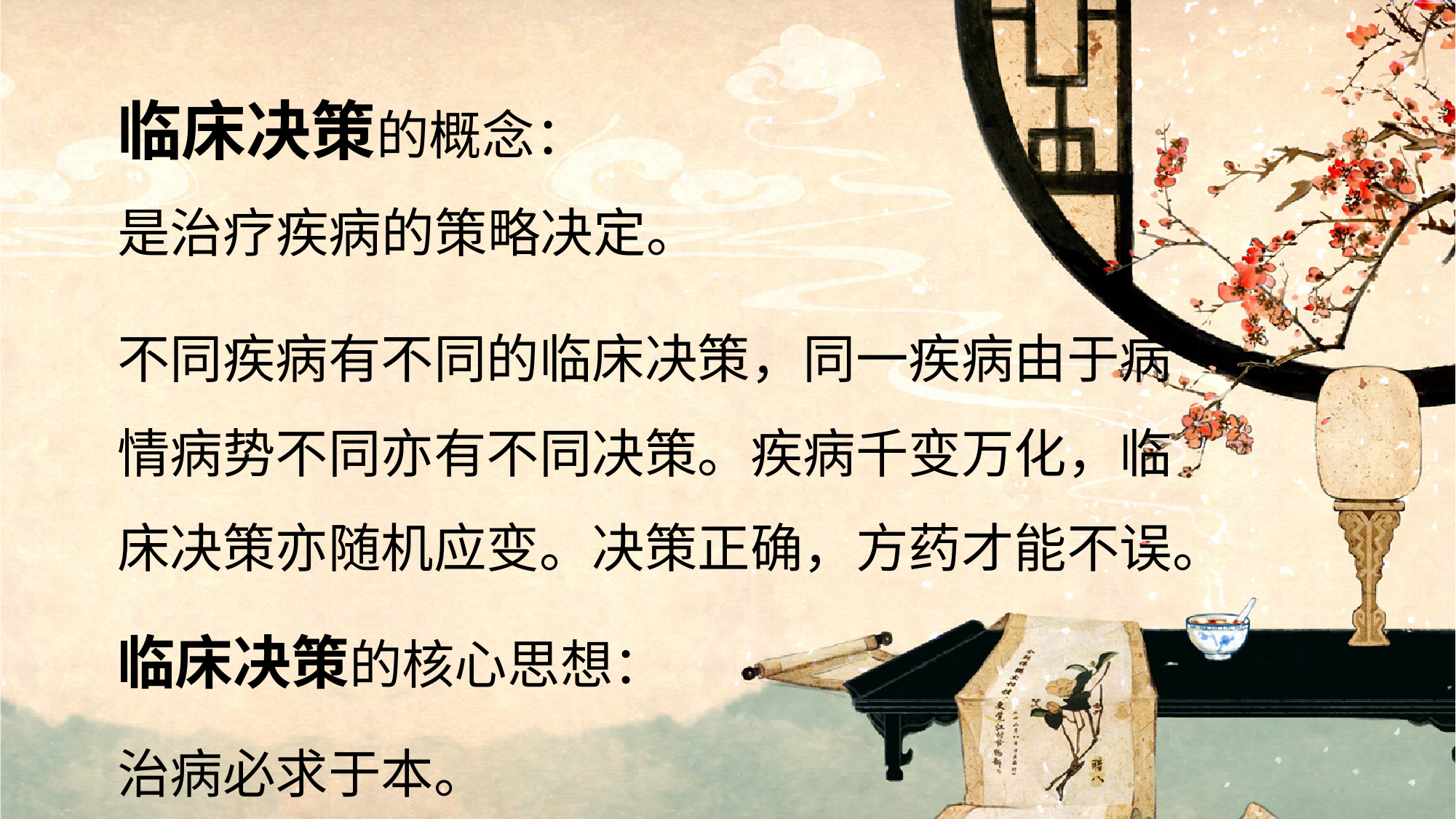

# 临床决策的概念： 是治疗疾病的策略决定。

不同疾病有不同的临床决策，同一疾病由于病情病势不同亦有不同决策。疾病千变万化，临床决策亦随机应变。决策正确，方药才能不误。
临床决策的核心思想：
治病必求于本。